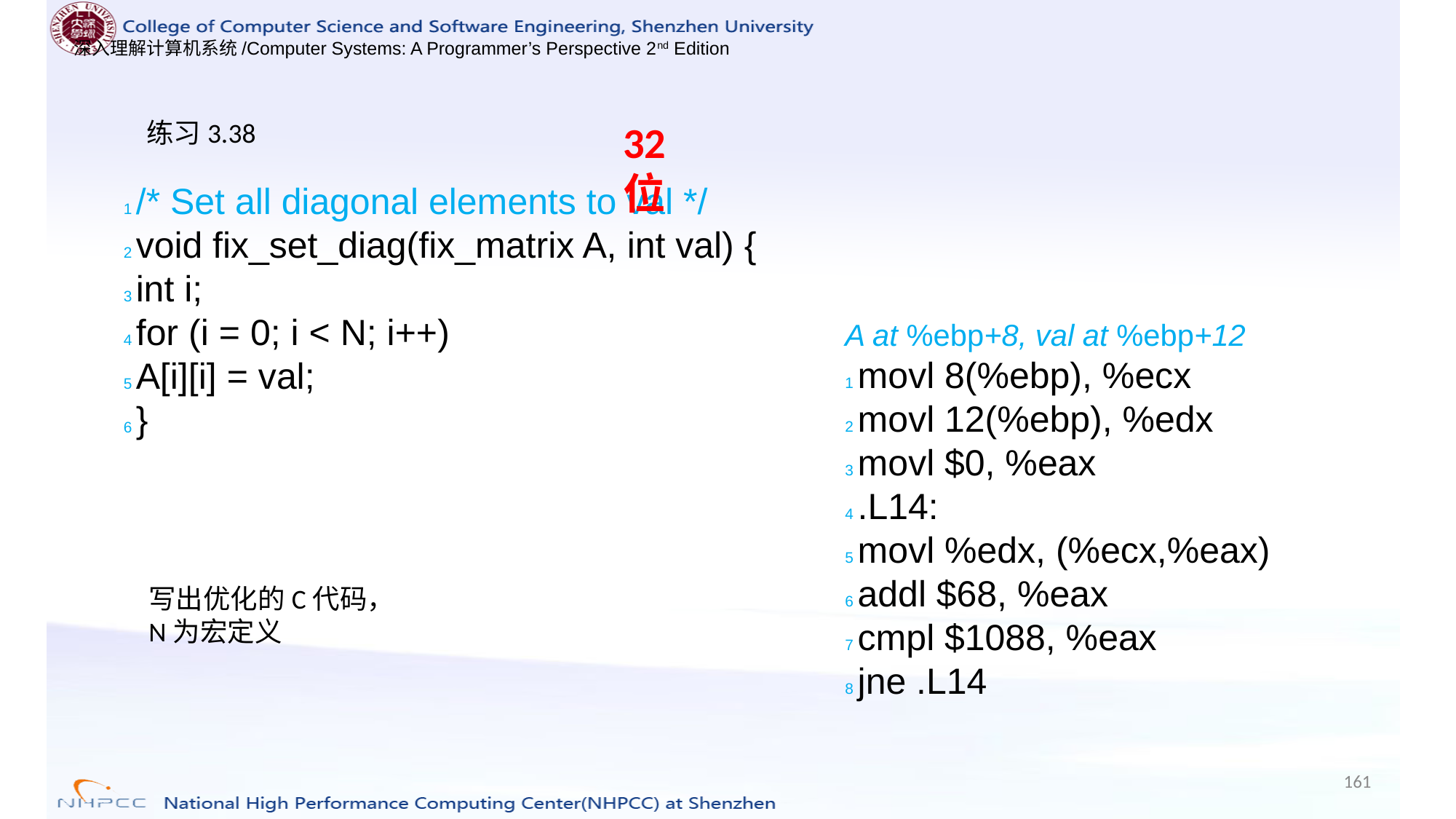

练习3.38
32位
1 /* Set all diagonal elements to val */
2 void fix_set_diag(fix_matrix A, int val) {
3 int i;
4 for (i = 0; i < N; i++)
5 A[i][i] = val;
6 }
A at %ebp+8, val at %ebp+12
1 movl 8(%ebp), %ecx
2 movl 12(%ebp), %edx
3 movl $0, %eax
4 .L14:
5 movl %edx, (%ecx,%eax)
6 addl $68, %eax
7 cmpl $1088, %eax
8 jne .L14
写出优化的C代码，N为宏定义
161